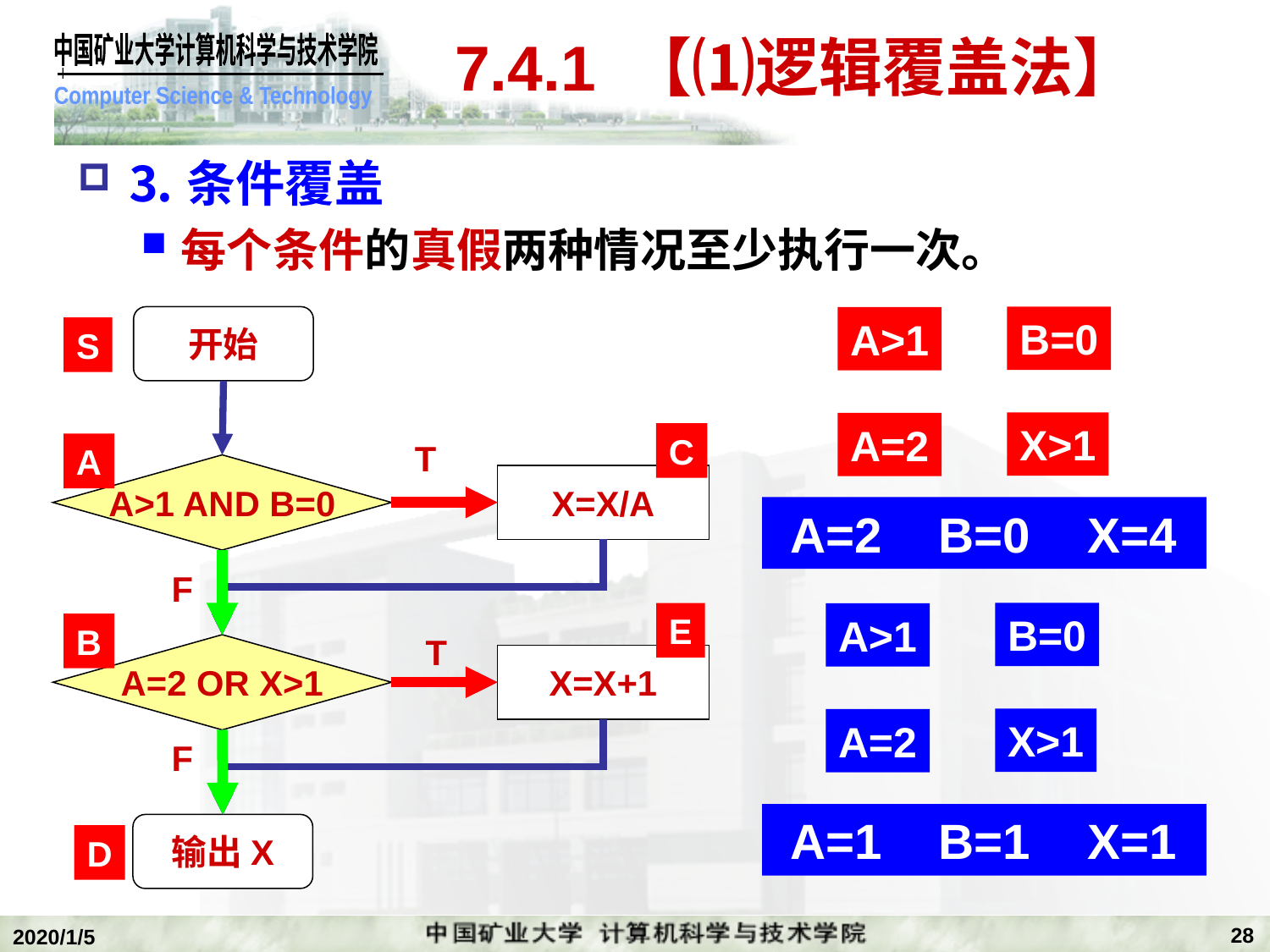

# 7.4.1 【⑴逻辑覆盖法】
⒊条件覆盖
每个条件的真假两种情况至少执行一次。

开始
S
C
T
A
A>1 AND B=0
X=X/A
F
E
B
T
A=2 OR X>1
X=X+1
F
输出X
D
B=0
A>1
X>1
A=2
A=2
B=0
X=4
B=0
A>1
X>1
A=2
A=1
B=1
X=1
28
2020/1/5